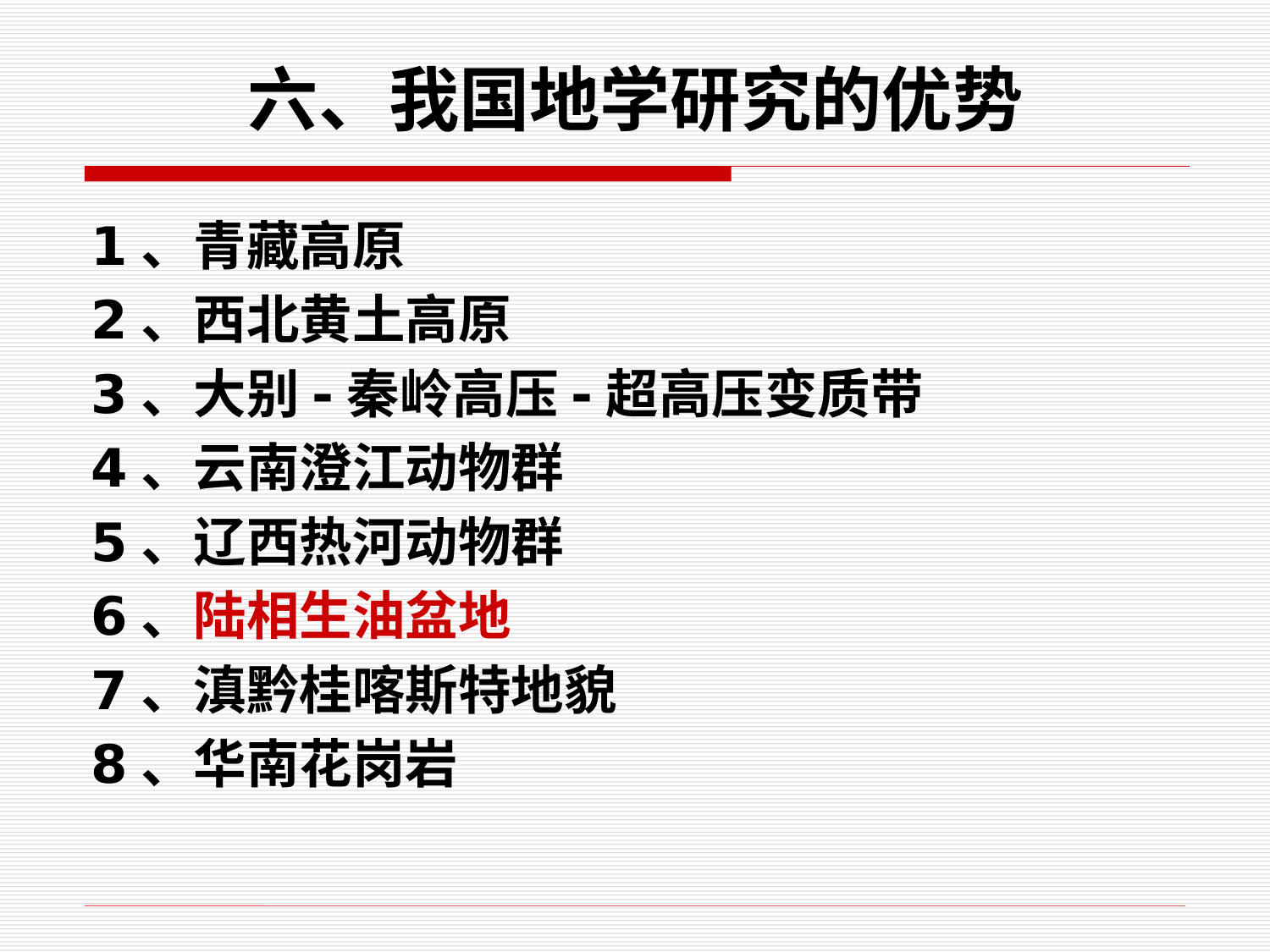

# 六、我国地学研究的优势
1、青藏高原
2、西北黄土高原
3、大别-秦岭高压-超高压变质带
4、云南澄江动物群
5、辽西热河动物群
6、陆相生油盆地
7、滇黔桂喀斯特地貌
8、华南花岗岩